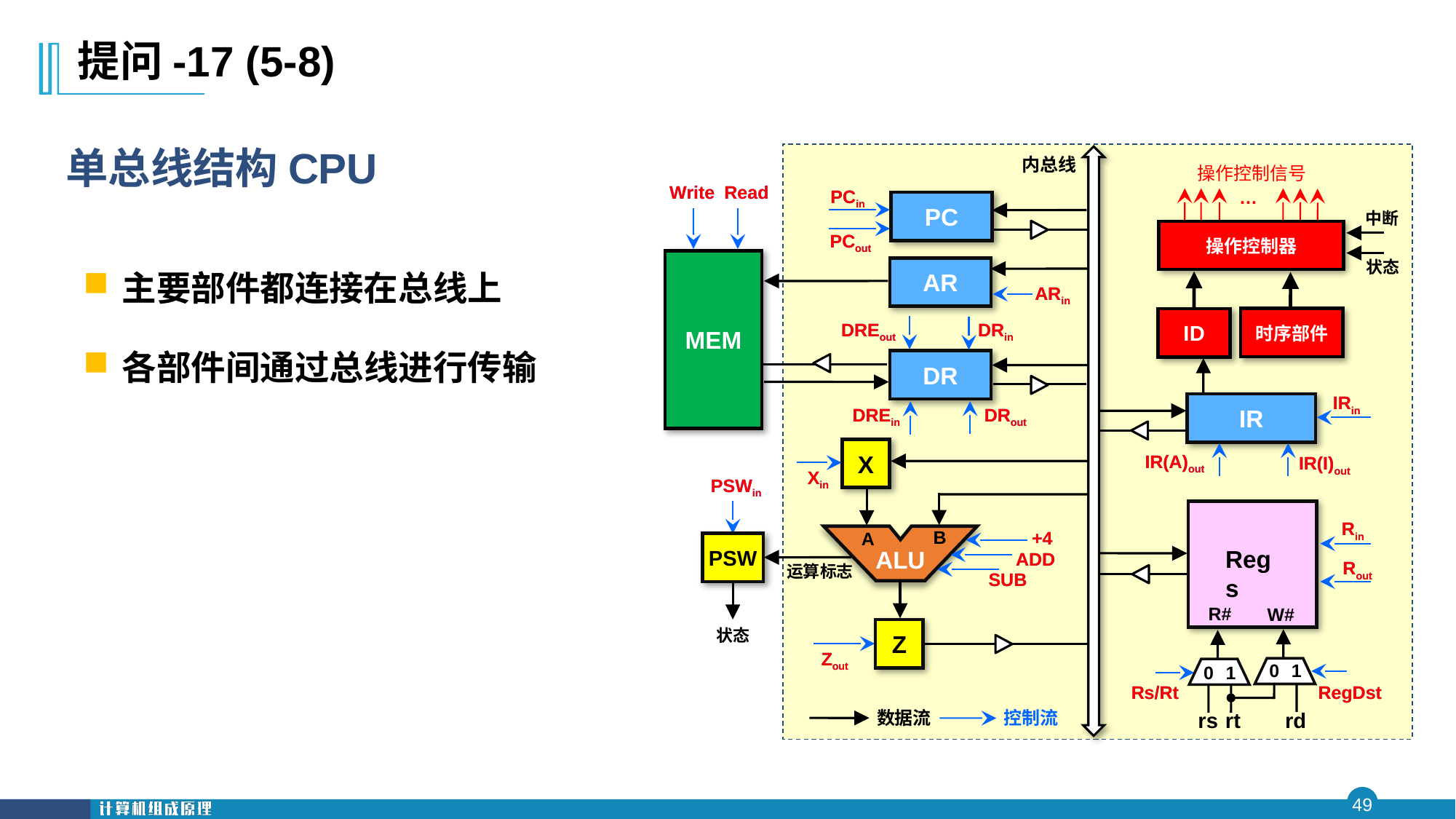

提问-17 (5-8)
# 单总线结构CPU

内总线
操作控制信号
…

Write
Read

MEM
AR

ARin

DREout
DRin
DR

DREin
DRout
Write
Read
PCin
PCout
ARin
DREout
DRin
IRin
DREin
DRout
IR(A)out
IR(I)out
Xin
PSWin
Rin
+4
ADD
Rout
SUB
Zout
Rs/Rt
RegDst
PCin
PC

PCout
中断
操作控制器

状态
主要部件都连接在总线上
各部件间通过总线进行传输

时序部件
ID

IRin

IR

IR(I)out
IR(A)out
X

B
A
ALU

Z

Xin
+4
ADD
SUB
Zout
PSWin
PSW
状态
运算标志

Rin
Regs
Rout

R#
W#

0
1

0
1
Rs/Rt
RegDst

rd
rs
rt
控制流

数据流